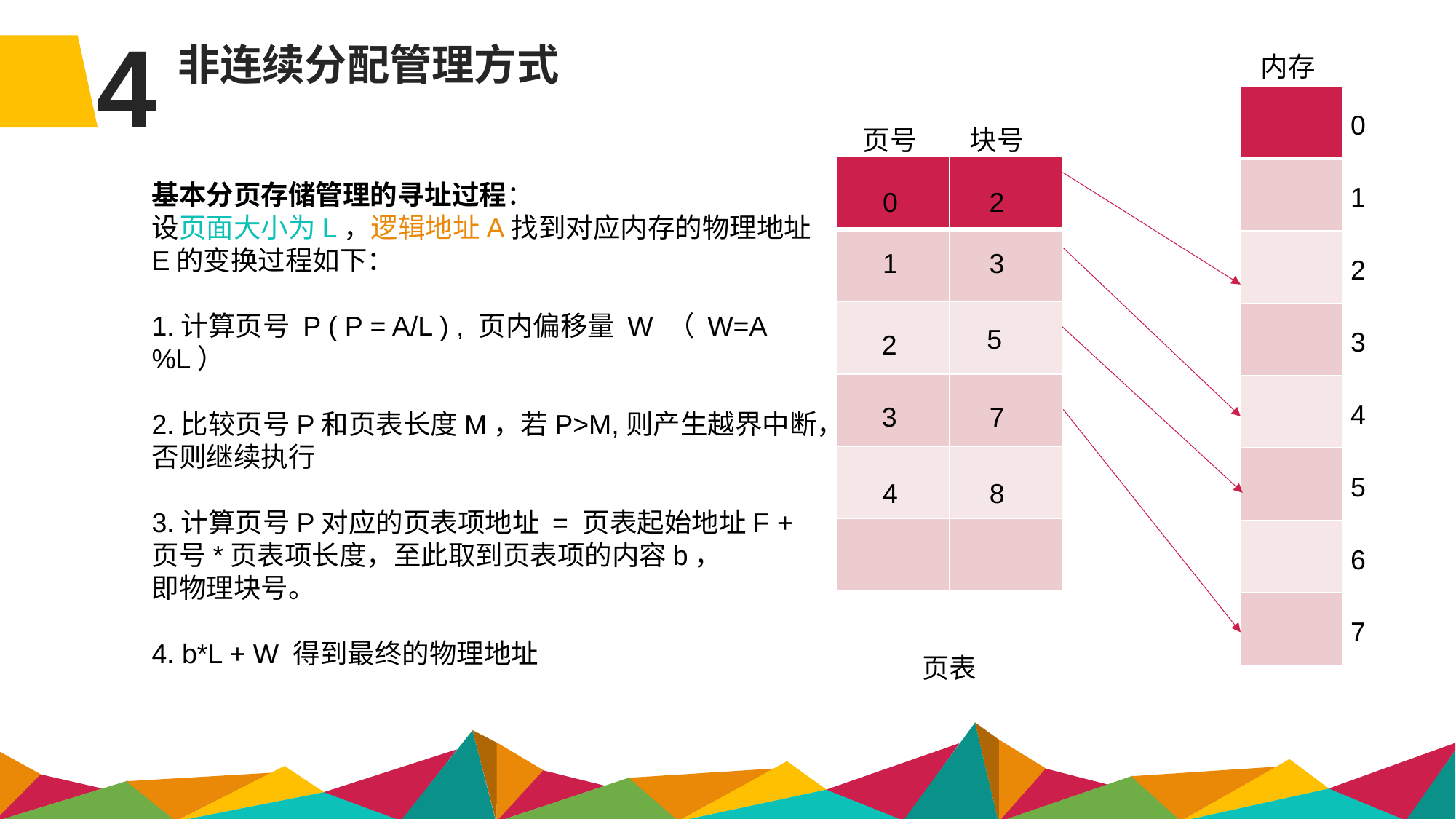

4
非连续分配管理方式
内存
|  |
| --- |
|  |
|  |
|  |
|  |
|  |
|  |
|  |

| 0 |
| --- |
| 1 |
| 2 |
| 3 |
| 4 |
| 5 |
| 6 |
| 7 |
页号
块号
|  |  |
| --- | --- |
|  |  |
|  |  |
|  |  |
|  |  |
|  |  |
基本分页存储管理的寻址过程：
设页面大小为L，逻辑地址A找到对应内存的物理地址E的变换过程如下：

1.计算页号 P ( P = A/L ) , 页内偏移量 W （ W=A%L）

2.比较页号P和页表长度M，若P>M,则产生越界中断，否则继续执行

3.计算页号P对应的页表项地址 = 页表起始地址F + 页号*页表项长度，至此取到页表项的内容b，
即物理块号。

4. b*L + W 得到最终的物理地址
0
2
1
3
5
2
3
7
4
8
页表